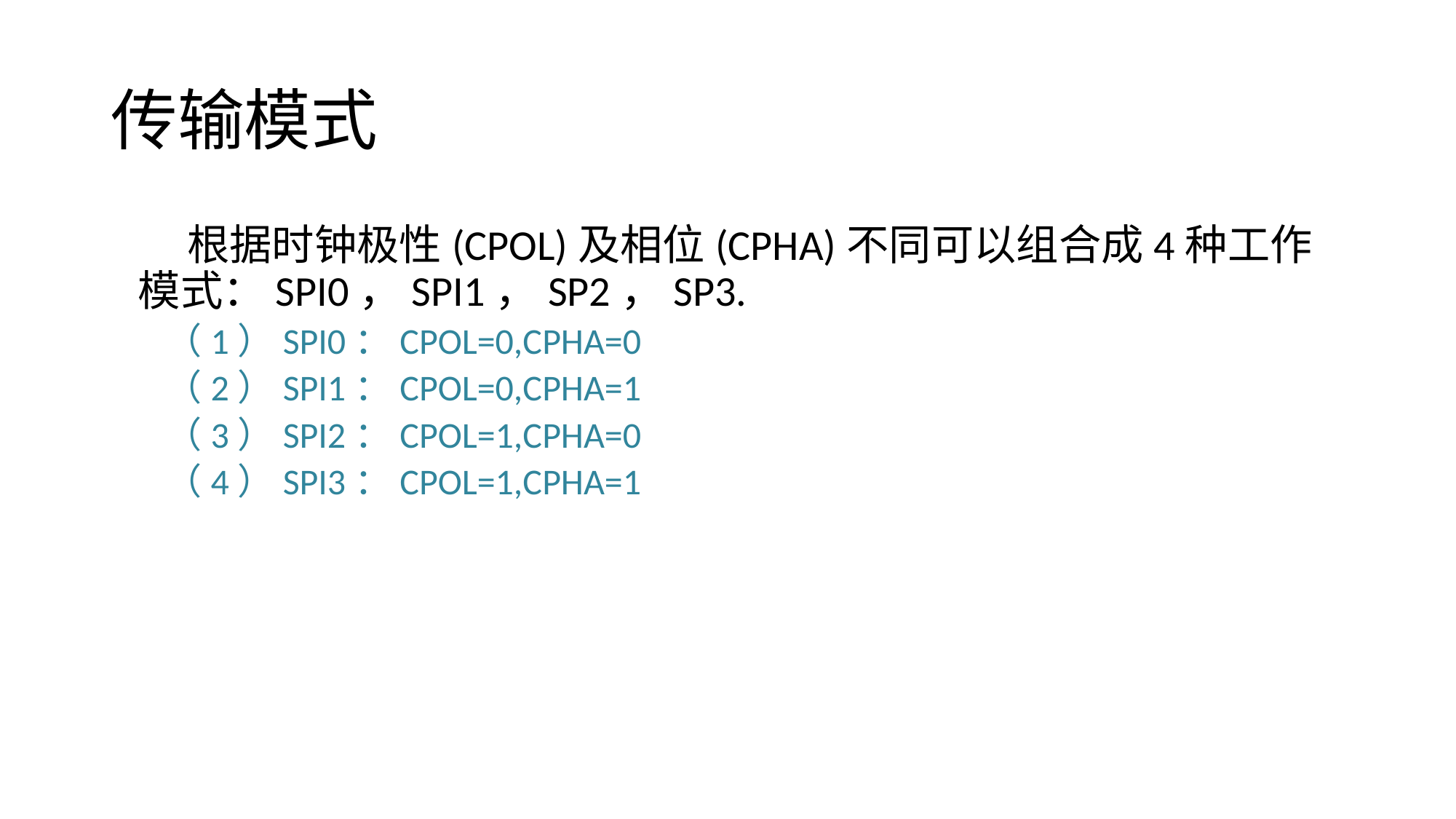

# 传输模式
       根据时钟极性(CPOL)及相位(CPHA)不同可以组合成4种工作模式：SPI0，SPI1，SP2，SP3.
（1）SPI0：CPOL=0,CPHA=0
（2）SPI1：CPOL=0,CPHA=1
（3）SPI2：CPOL=1,CPHA=0
（4）SPI3：CPOL=1,CPHA=1